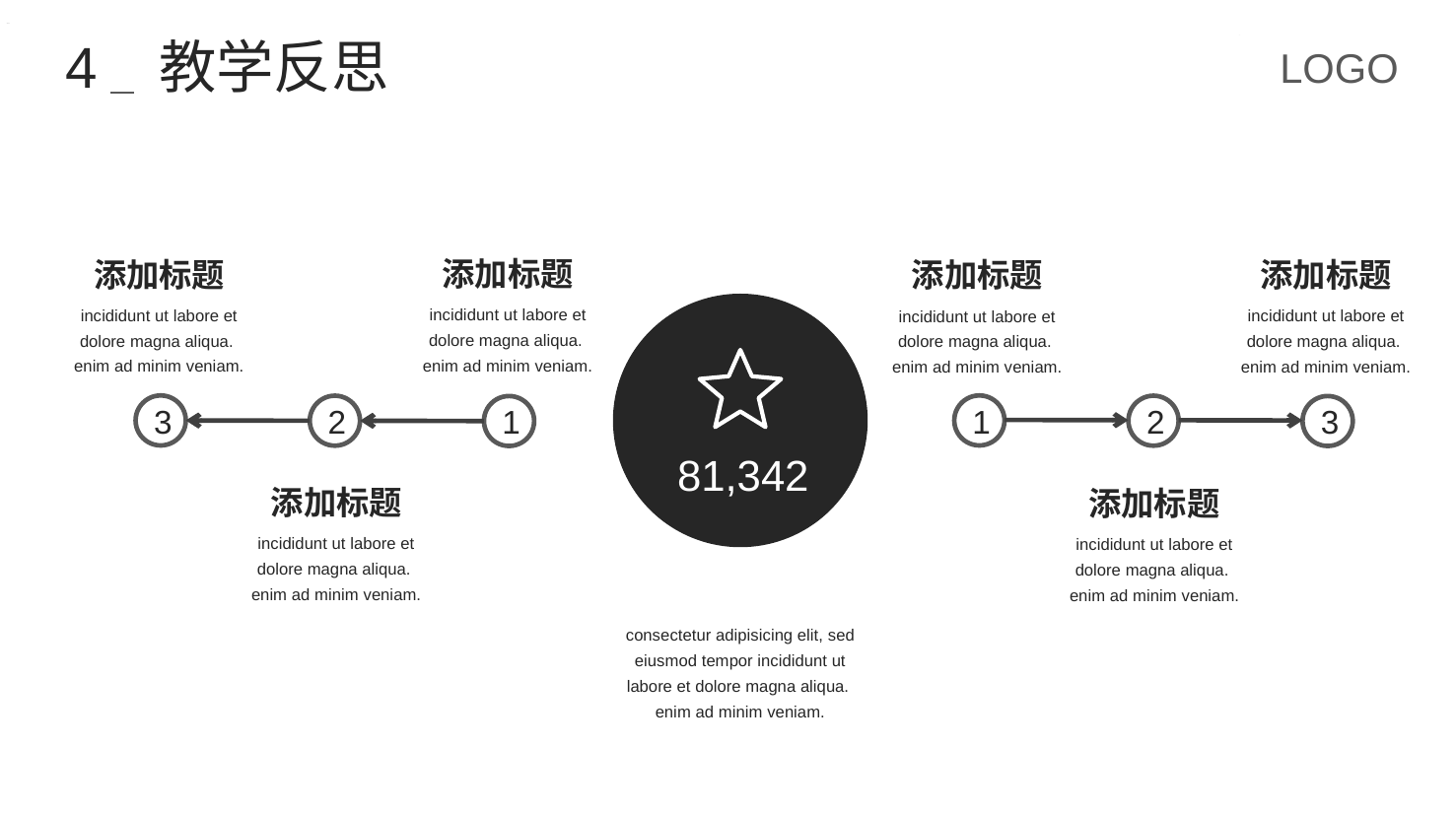

4   教学反思
LOGO
添加标题
添加标题
添加标题
添加标题
incididunt ut labore et dolore magna aliqua.  enim ad minim veniam.
incididunt ut labore et dolore magna aliqua.  enim ad minim veniam.

incididunt ut labore et dolore magna aliqua.  enim ad minim veniam.
incididunt ut labore et dolore magna aliqua.  enim ad minim veniam.

3
1
2
2
1
3
81,342
添加标题
添加标题
incididunt ut labore et dolore magna aliqua.  enim ad minim veniam.
incididunt ut labore et dolore magna aliqua.  enim ad minim veniam.
consectetur adipisicing elit, sed eiusmod tempor incididunt ut labore et dolore magna aliqua.  enim ad minim veniam.